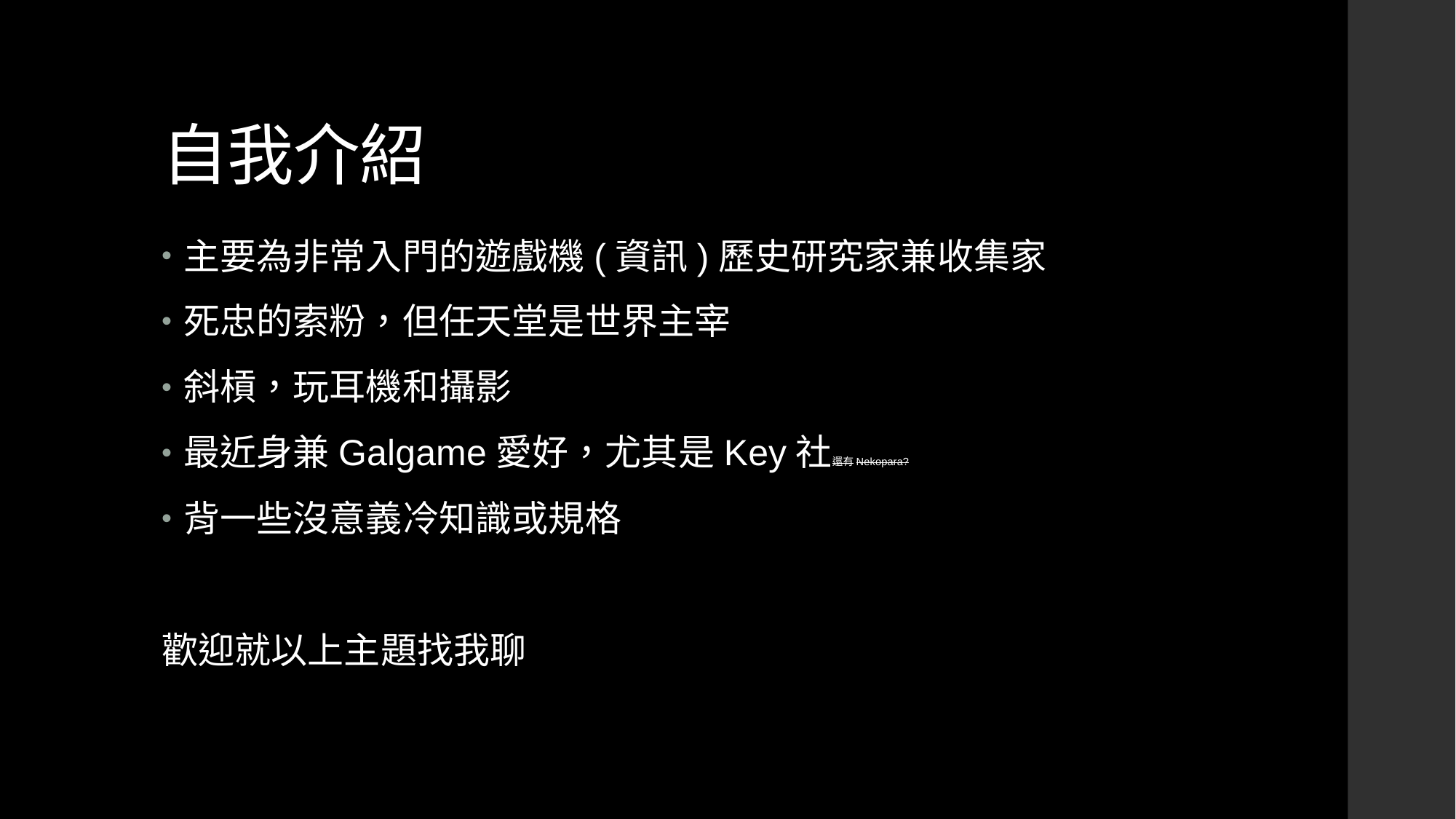

# 自我介紹
主要為非常入門的遊戲機(資訊)歷史研究家兼收集家
死忠的索粉，但任天堂是世界主宰
斜槓，玩耳機和攝影
最近身兼Galgame愛好，尤其是Key社還有Nekopara?
背一些沒意義冷知識或規格

歡迎就以上主題找我聊